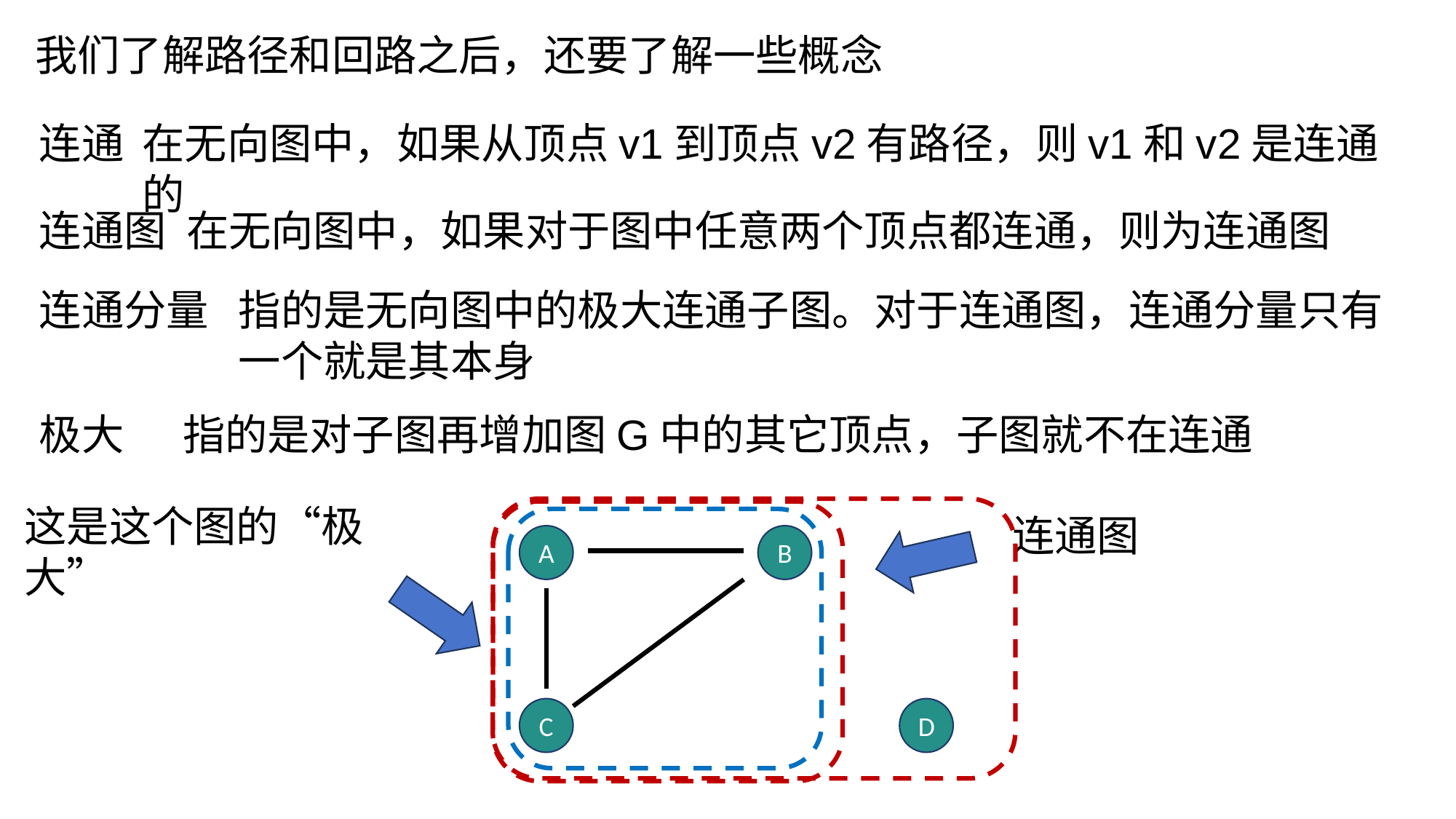

若一条路径上的所有顶点均不同，则称为简单路径。若一条路径的前后顶点相同，则称为回路。若一个回路中除了前后顶点外，任何两个顶点不重复出现，则称此回路为简单回路。
我们了解路径和回路之后，还要了解一些概念
连通
在无向图中，如果从顶点v1到顶点v2有路径，则v1和v2是连通的
在无向图中，如果对于图中任意两个顶点都连通，则为连通图
连通图
路径：1，2，5，7，6，5，2，3
连通分量
指的是无向图中的极大连通子图。对于连通图，连通分量只有一个就是其本身
简单路径：1，2，5，7，6
1
5
7
回路：1，2，5，7，6，5，2，1
极大
指的是对子图再增加图G中的其它顶点，子图就不在连通
简单回路：1，2，3，1
这是这个图的“极大”

连通图

3
2
4
6
A
B

C
D